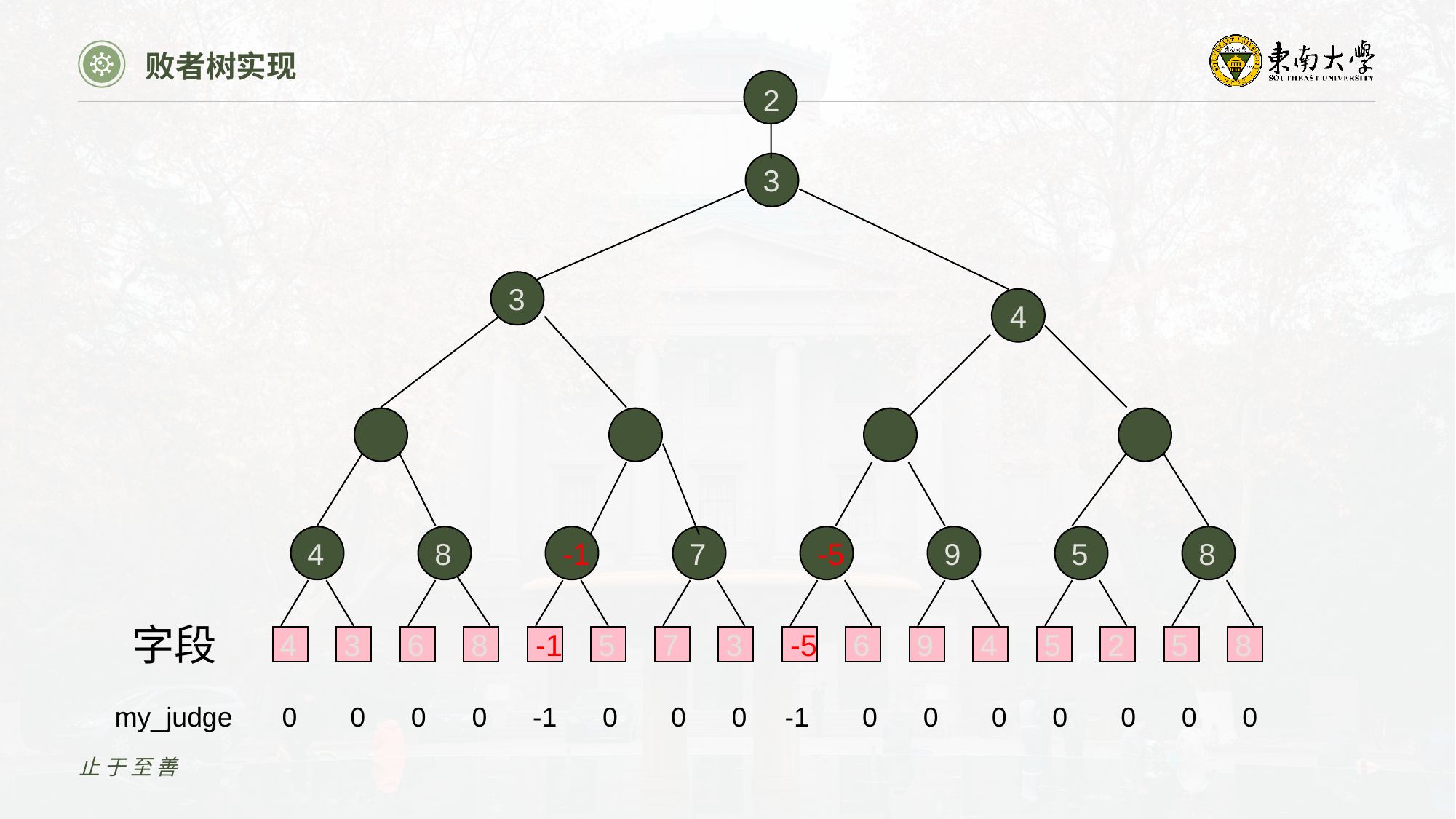

败者树实现

2

3

3

4
2

6
5
6
5

4
8
-1
7
-5
9
5
8

字段
4
3
6
8
-1
5
7
3
-5
6
9
4
5
2
5
8

my_judge
 0       0      0      0      -1      0       0      0     -1       0      0       0      0       0      0      0
止于至善